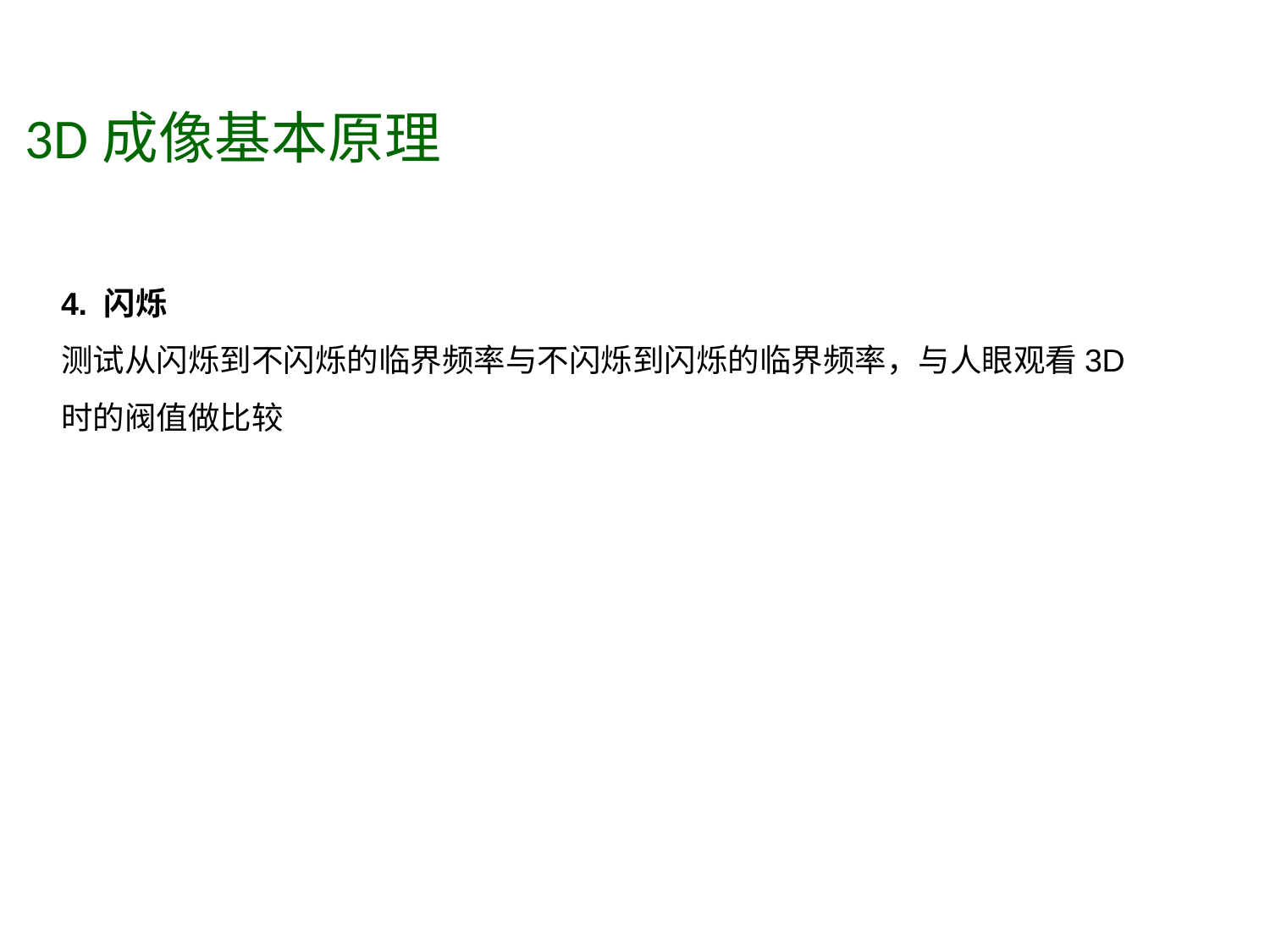

3D成像基本原理
4. 闪烁
测试从闪烁到不闪烁的临界频率与不闪烁到闪烁的临界频率，与人眼观看3D时的阀值做比较